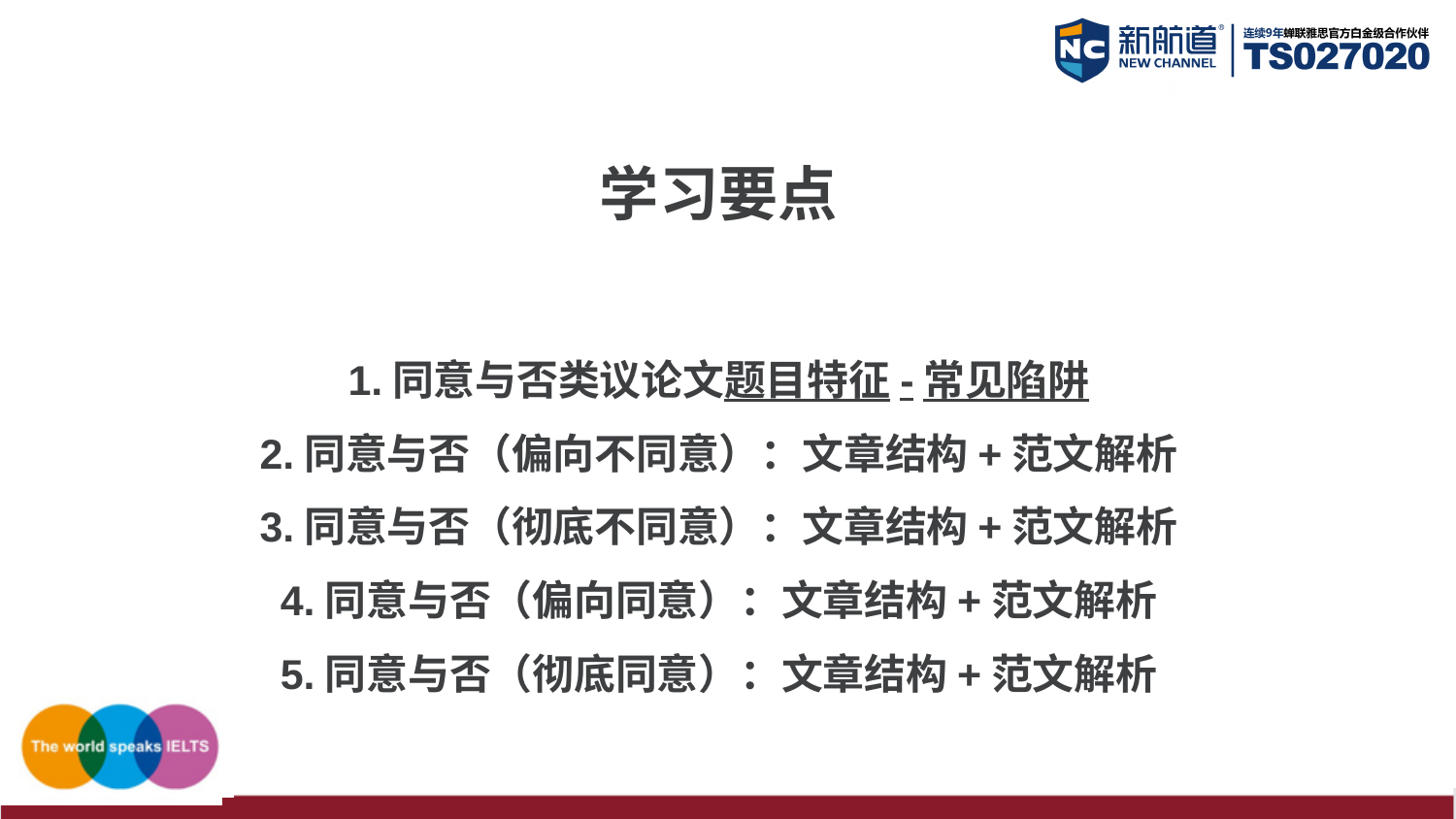

学习要点

1.同意与否类议论文题目特征-常见陷阱
2.同意与否（偏向不同意）：文章结构+范文解析
3.同意与否（彻底不同意）：文章结构+范文解析
4.同意与否（偏向同意）：文章结构+范文解析
5.同意与否（彻底同意）：文章结构+范文解析